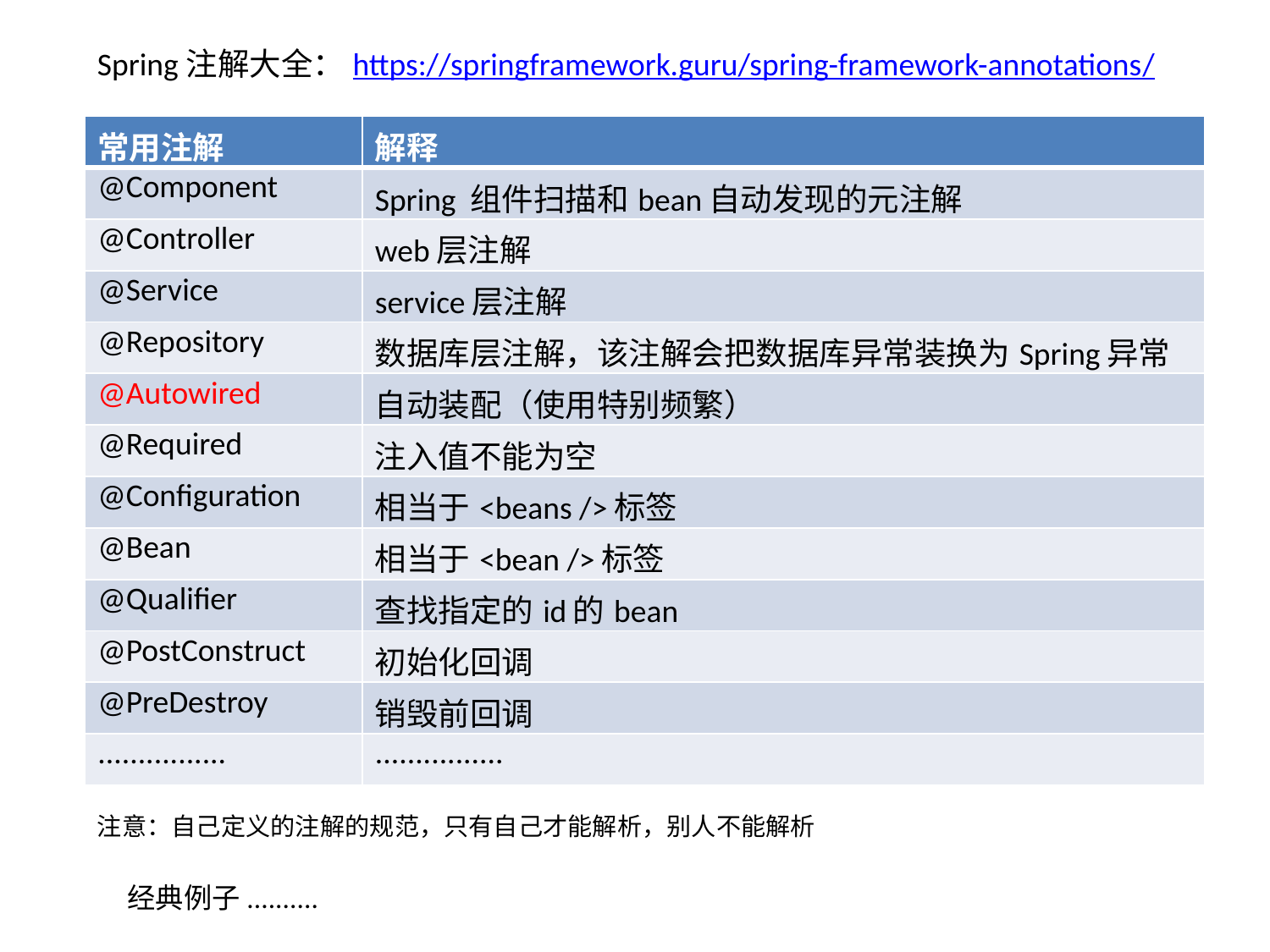

Spring注解大全：https://springframework.guru/spring-framework-annotations/
| 常用注解 | 解释 |
| --- | --- |
| @Component | Spring 组件扫描和bean自动发现的元注解 |
| @Controller | web层注解 |
| @Service | service层注解 |
| @Repository | 数据库层注解，该注解会把数据库异常装换为Spring异常 |
| @Autowired | 自动装配（使用特别频繁） |
| @Required | 注入值不能为空 |
| @Configuration | 相当于<beans />标签 |
| @Bean | 相当于<bean />标签 |
| @Qualifier | 查找指定的id的bean |
| @PostConstruct | 初始化回调 |
| @PreDestroy | 销毁前回调 |
| ................ | ................ |
注意：自己定义的注解的规范，只有自己才能解析，别人不能解析
经典例子..........